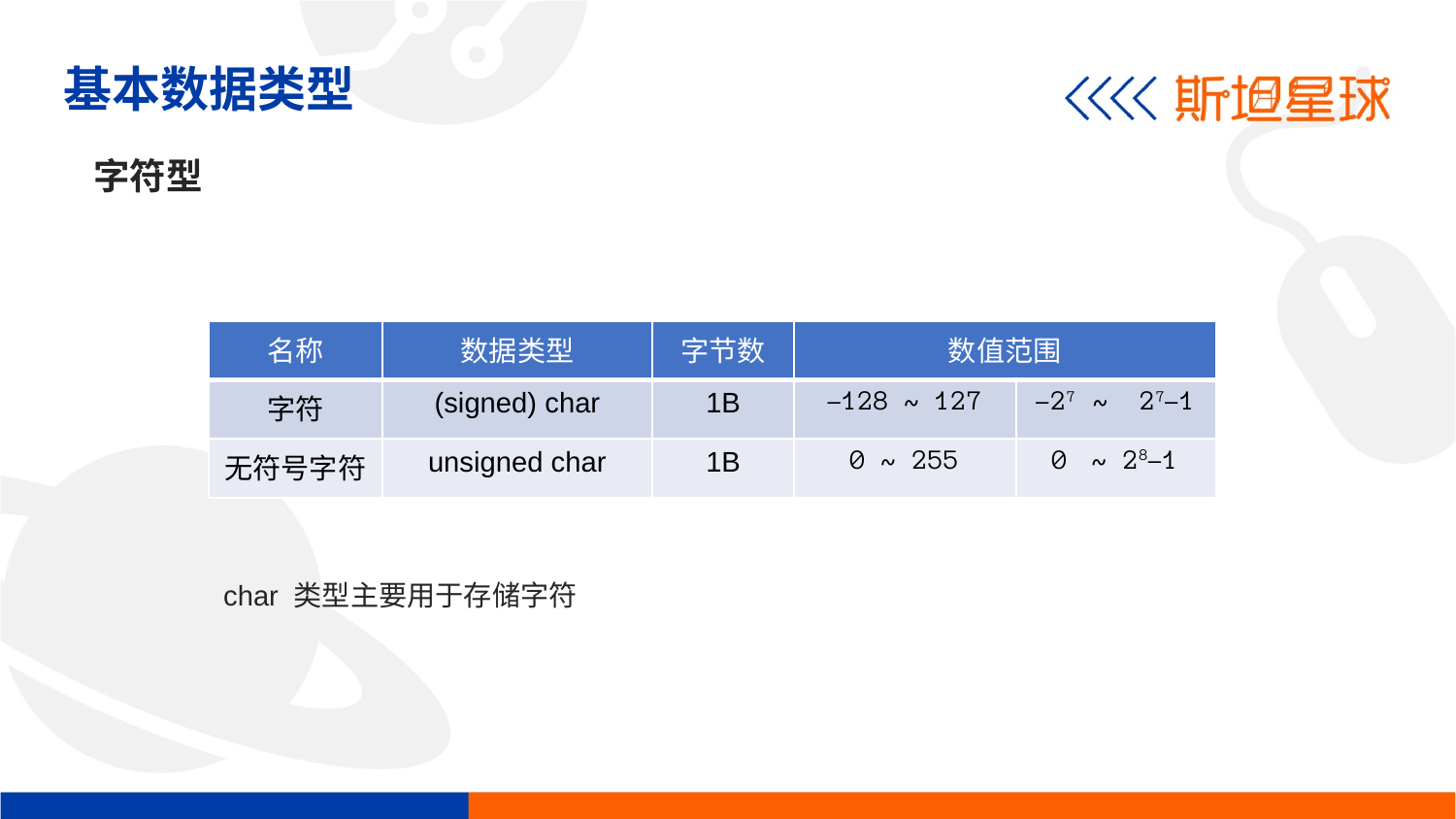

基本数据类型
字符型
| 名称 | 数据类型 | 字节数 | 数值范围 |  |
| --- | --- | --- | --- | --- |
| 字符 | (signed) char | 1B | −128 ~ 127 | -27 ~ 27-1 |
| 无符号字符 | unsigned char | 1B | 0 ~ 255 | 0 ~ 28-1 |
char 类型主要用于存储字符